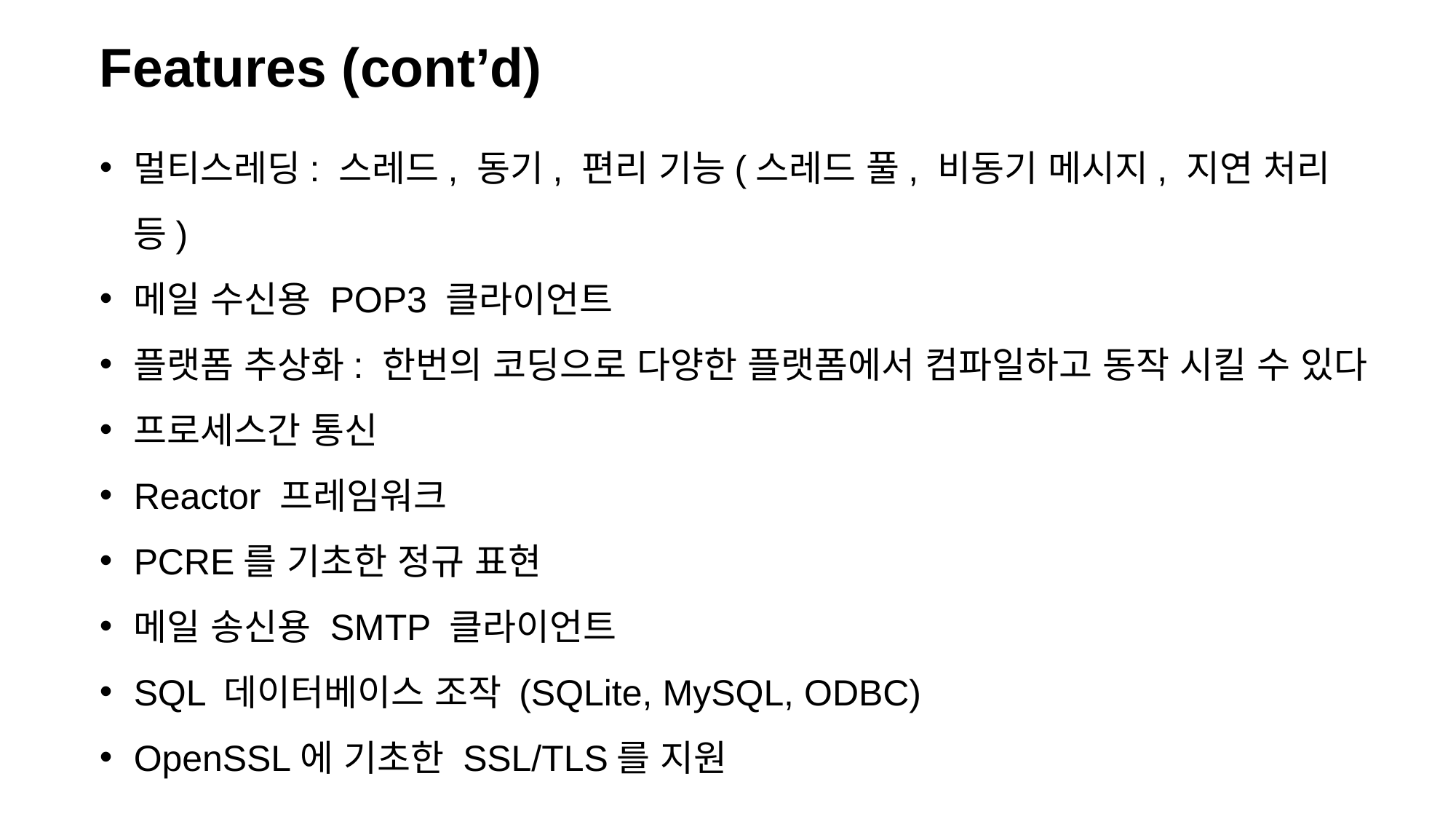

Features (cont’d)
멀티스레딩: 스레드, 동기, 편리 기능(스레드 풀, 비동기 메시지, 지연 처리 등)
메일 수신용 POP3 클라이언트
플랫폼 추상화: 한번의 코딩으로 다양한 플랫폼에서 컴파일하고 동작 시킬 수 있다
프로세스간 통신
Reactor 프레임워크
PCRE를 기초한 정규 표현
메일 송신용 SMTP 클라이언트
SQL 데이터베이스 조작 (SQLite, MySQL, ODBC)
OpenSSL에 기초한 SSL/TLS를 지원